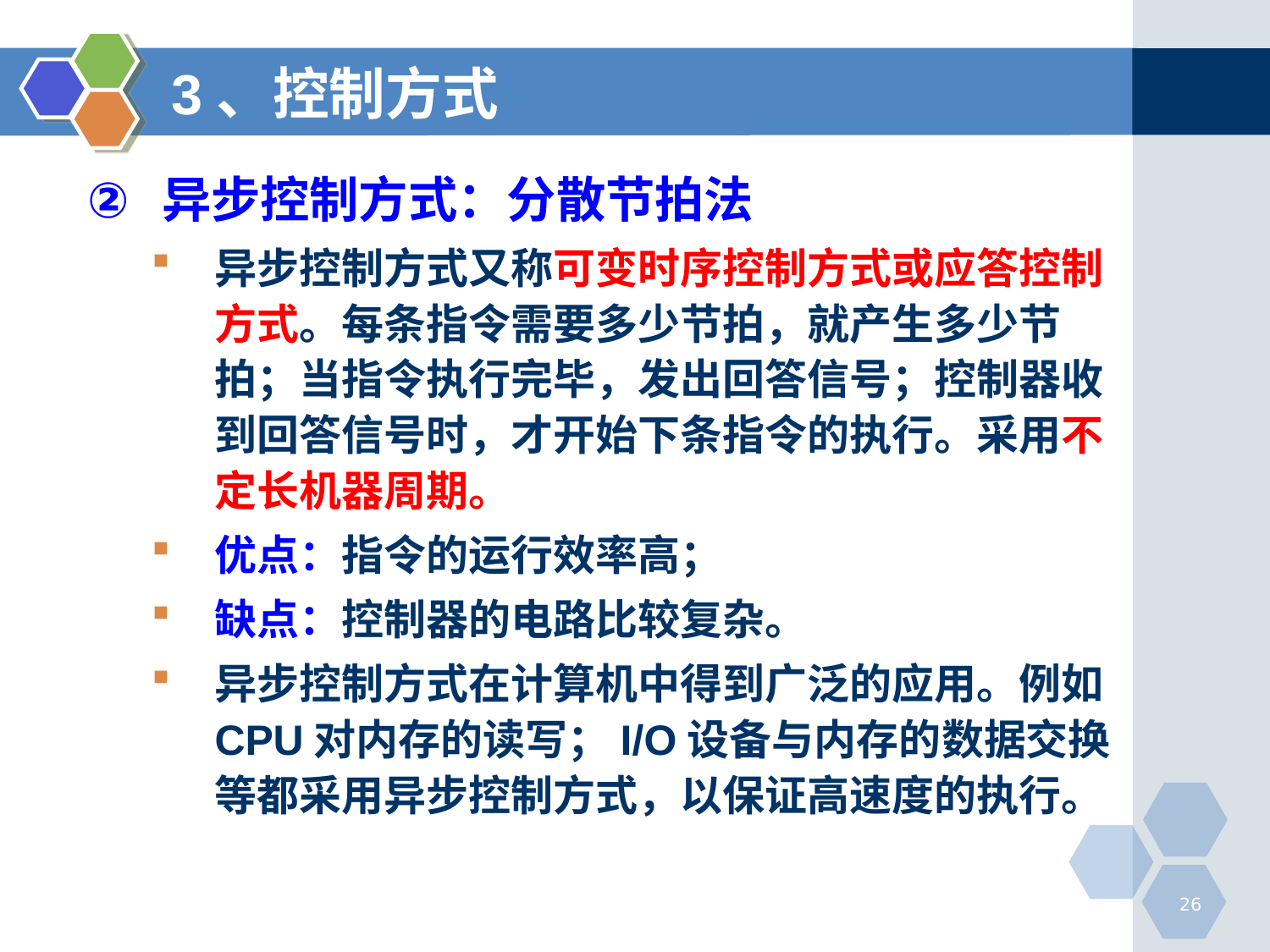

# 3、控制方式
异步控制方式：分散节拍法
异步控制方式又称可变时序控制方式或应答控制方式。每条指令需要多少节拍，就产生多少节拍；当指令执行完毕，发出回答信号；控制器收到回答信号时，才开始下条指令的执行。采用不定长机器周期。
优点：指令的运行效率高；
缺点：控制器的电路比较复杂。
异步控制方式在计算机中得到广泛的应用。例如CPU对内存的读写；I/O设备与内存的数据交换等都采用异步控制方式，以保证高速度的执行。

26